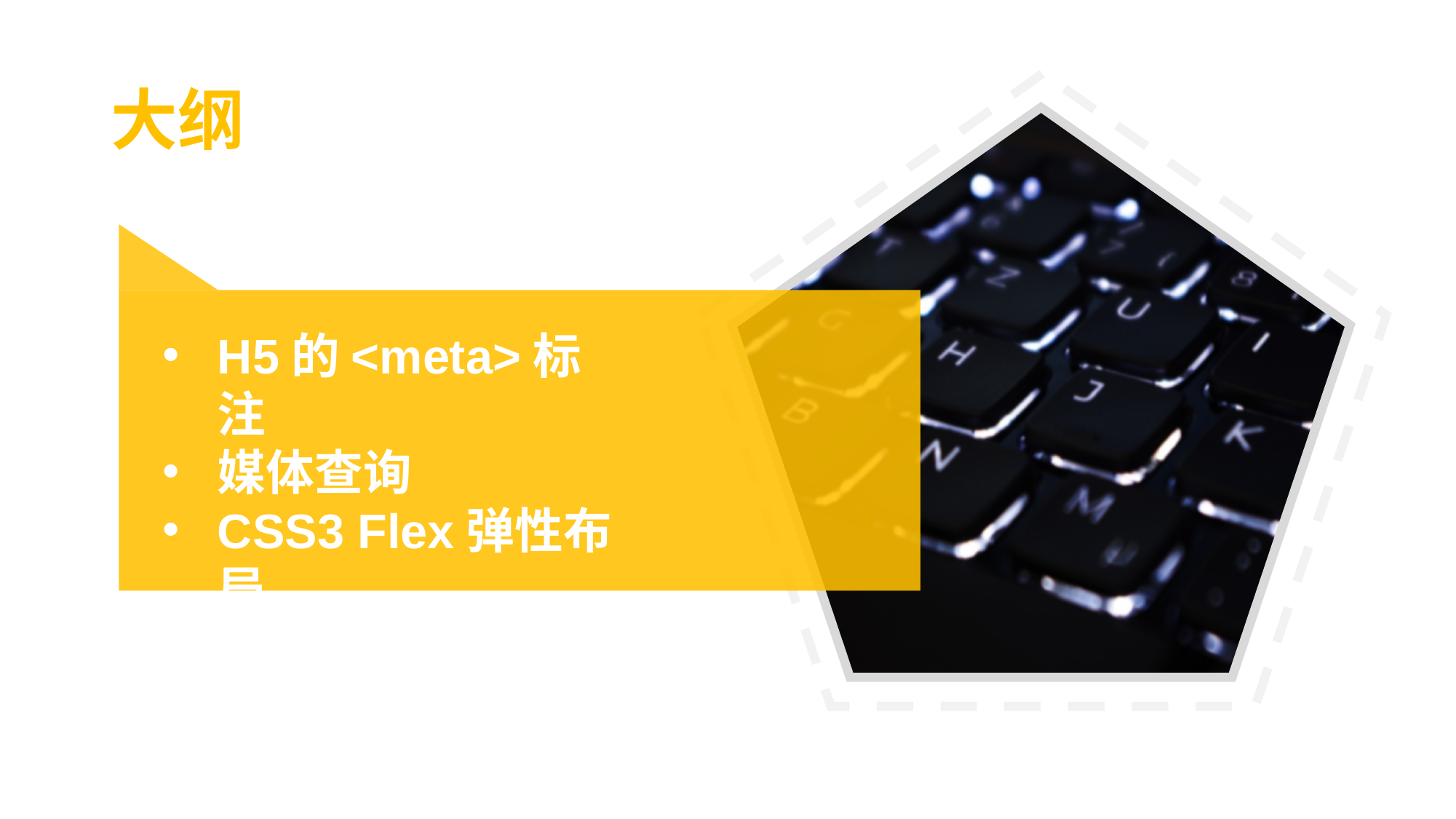

# 大纲

H5的<meta>标注
媒体查询
CSS3 Flex弹性布局
CSS3 rem单位